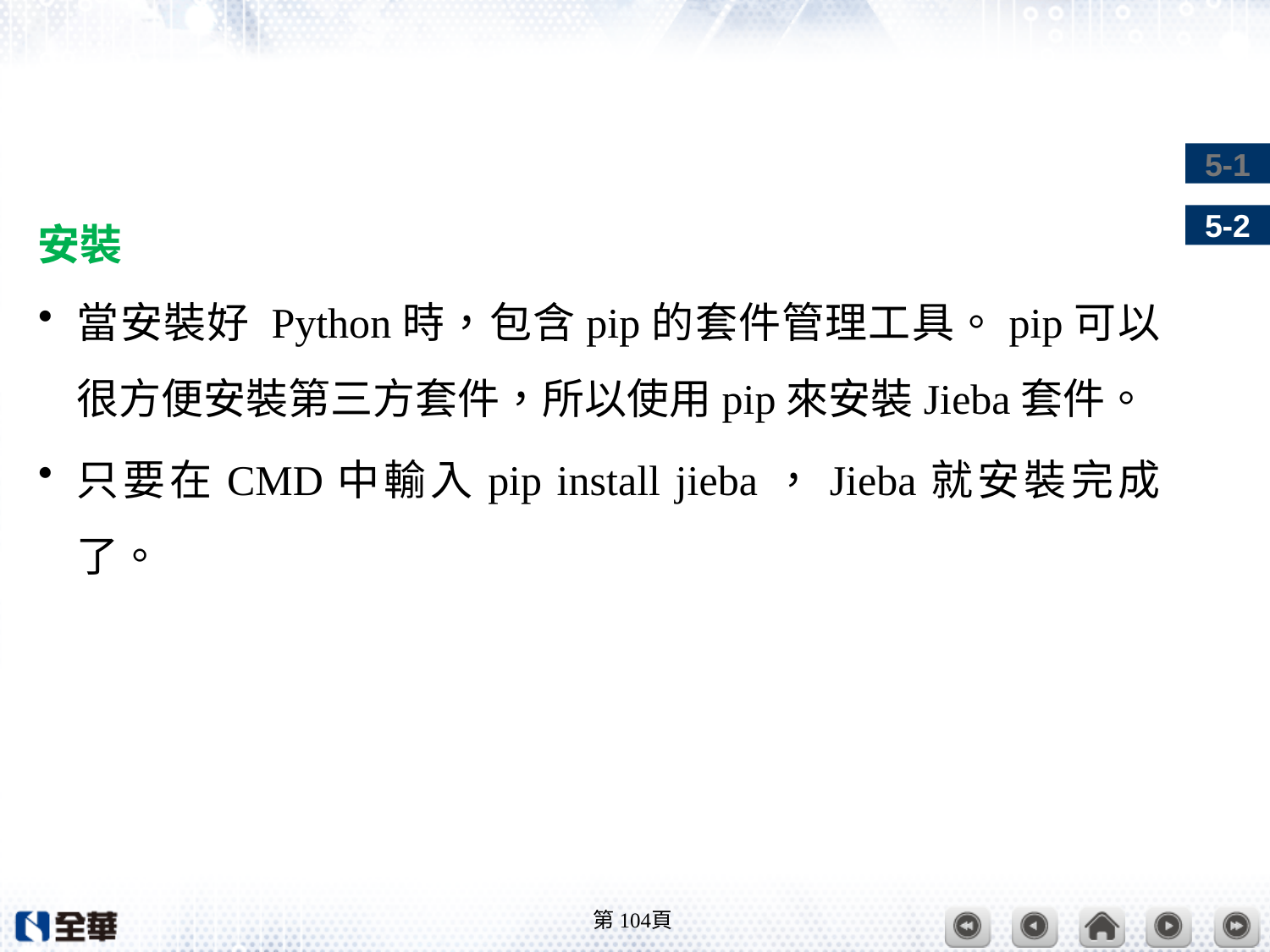

#
安裝
當安裝好 Python時，包含pip的套件管理工具。pip可以很方便安裝第三方套件，所以使用pip來安裝Jieba套件。
只要在CMD中輸入pip install jieba，Jieba就安裝完成了。